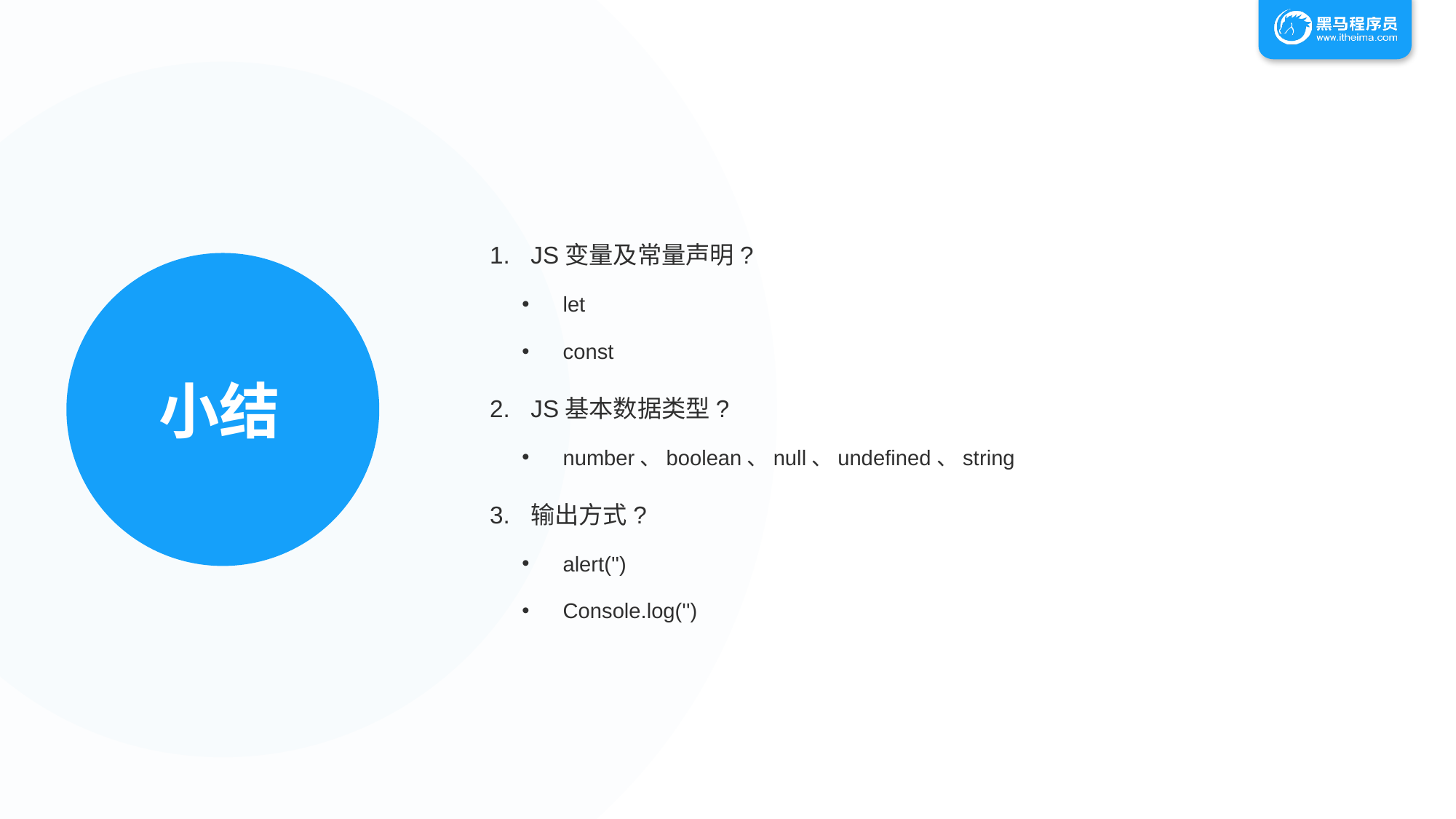

JS变量及常量声明?
let
const
JS基本数据类型?
number、boolean、null、undefined、string
输出方式?
alert('')
Console.log('')